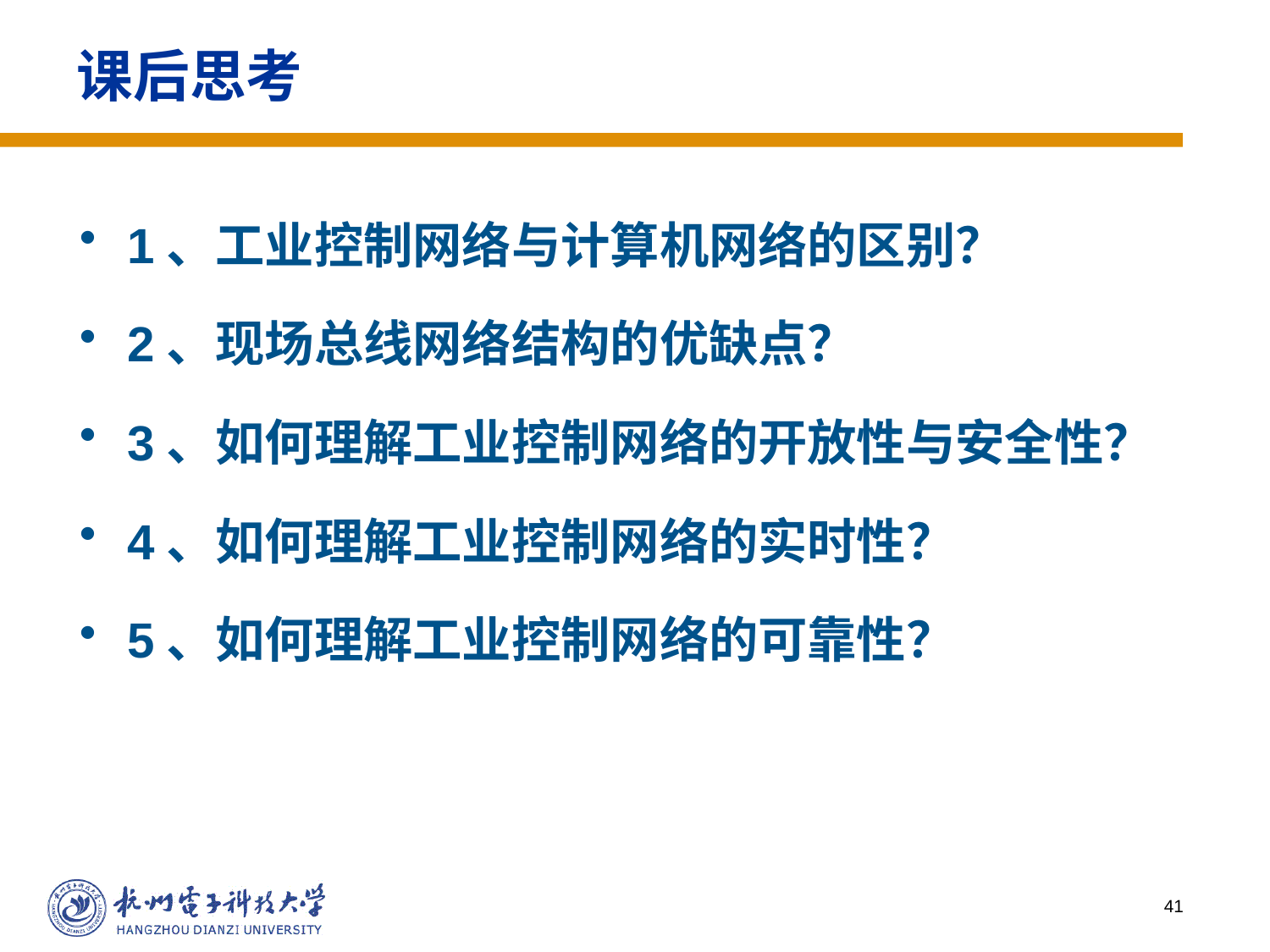

# 课后思考
1、工业控制网络与计算机网络的区别？
2、现场总线网络结构的优缺点？
3、如何理解工业控制网络的开放性与安全性？
4、如何理解工业控制网络的实时性？
5、如何理解工业控制网络的可靠性？